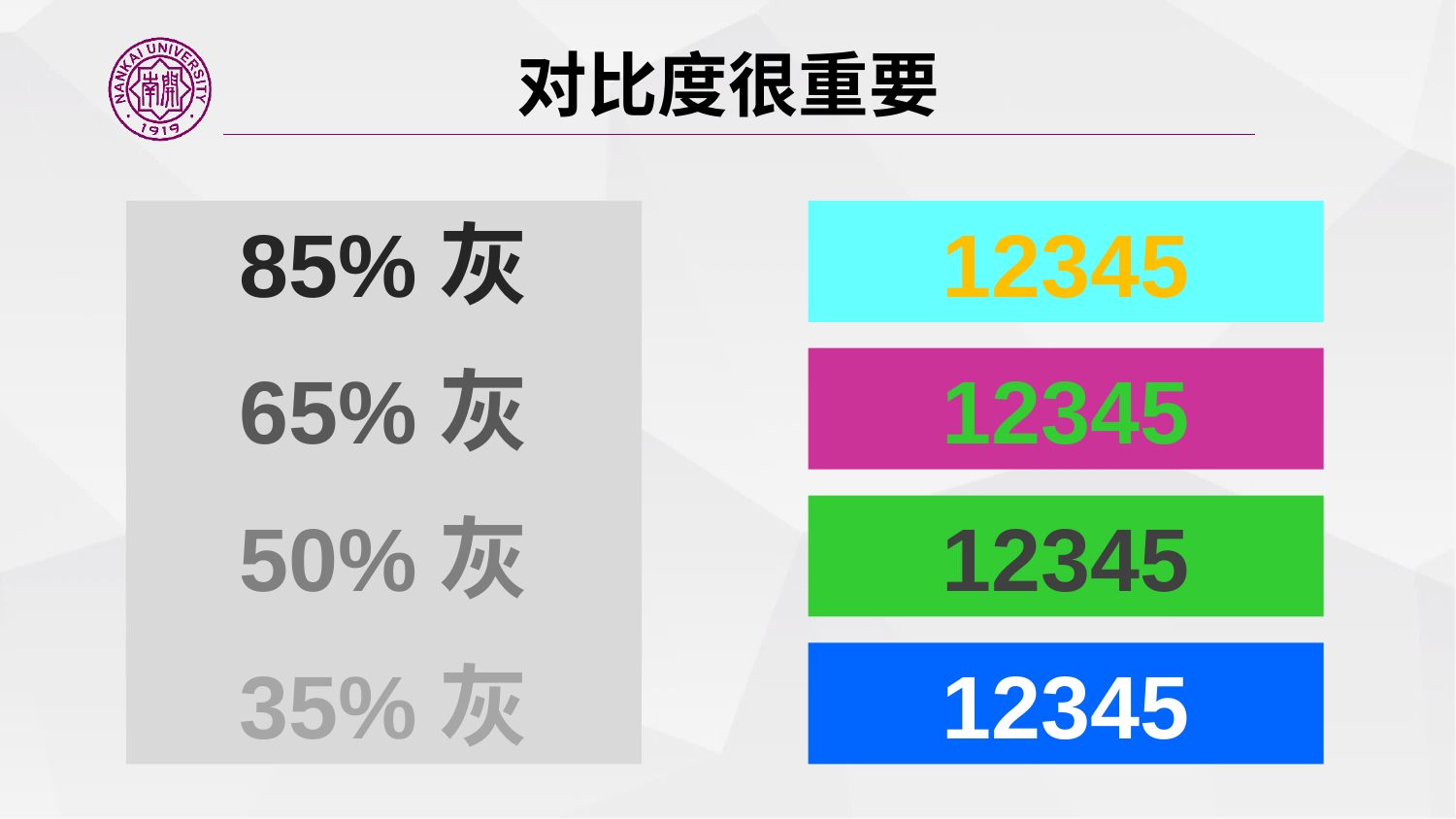

# 对比度很重要
85%灰
12345
65%灰
12345
50%灰
12345
35%灰
12345